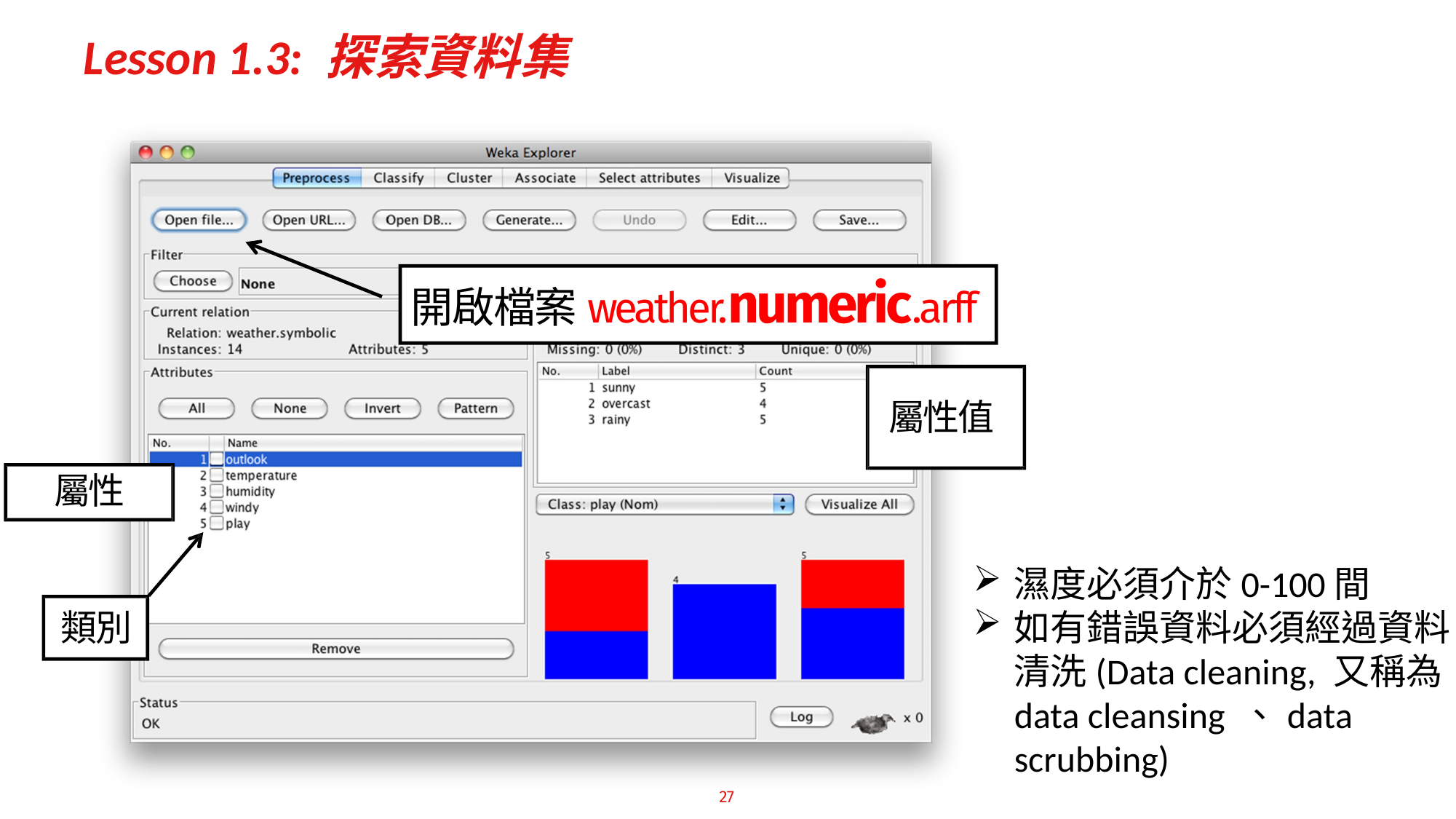

# Lesson 1.3: 探索資料集

開啟檔案weather.numeric.arff
屬性值
屬性

濕度必須介於0-100間
如有錯誤資料必須經過資料清洗(Data cleaning, 又稱為data cleansing 、data scrubbing)

類別
27